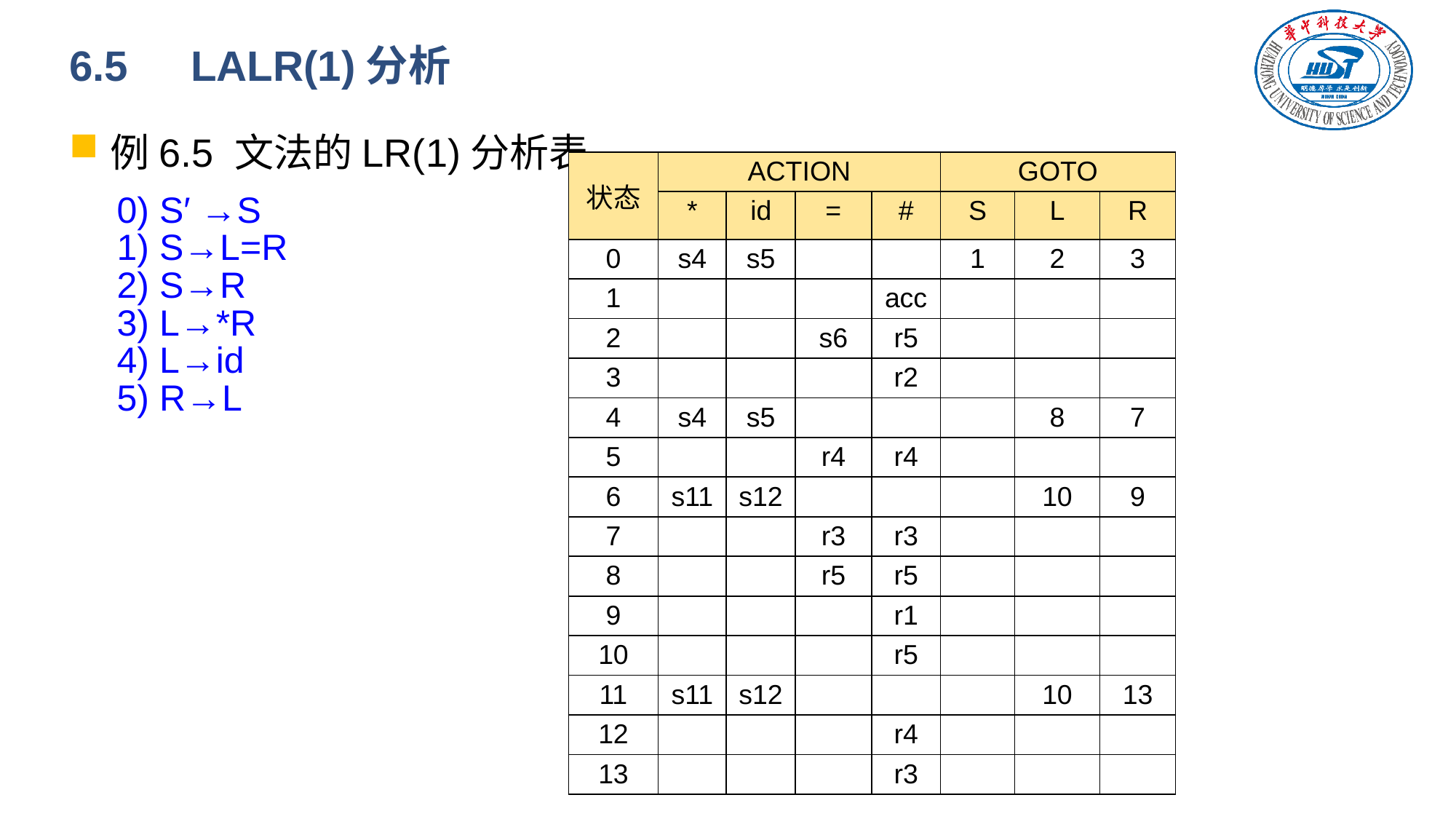

# 6.5　LALR(1)分析
例6.5 文法的LR(1)分析表
| 状态 | ACTION |  |  |  | GOTO |  |  |
| --- | --- | --- | --- | --- | --- | --- | --- |
|  | \* | id | = | # | S | L | R |
| 0 | s4 | s5 |  |  | 1 | 2 | 3 |
| 1 |  |  |  | acc |  |  |  |
| 2 |  |  | s6 | r5 |  |  |  |
| 3 |  |  |  | r2 |  |  |  |
| 4 | s4 | s5 |  |  |  | 8 | 7 |
| 5 |  |  | r4 | r4 |  |  |  |
| 6 | s11 | s12 |  |  |  | 10 | 9 |
| 7 |  |  | r3 | r3 |  |  |  |
| 8 |  |  | r5 | r5 |  |  |  |
| 9 |  |  |  | r1 |  |  |  |
| 10 |  |  |  | r5 |  |  |  |
| 11 | s11 | s12 |  |  |  | 10 | 13 |
| 12 |  |  |  | r4 |  |  |  |
| 13 |  |  |  | r3 |  |  |  |
0) S′ →S
1) S→L=R
2) S→R
3) L→*R
4) L→id
5) R→L
85